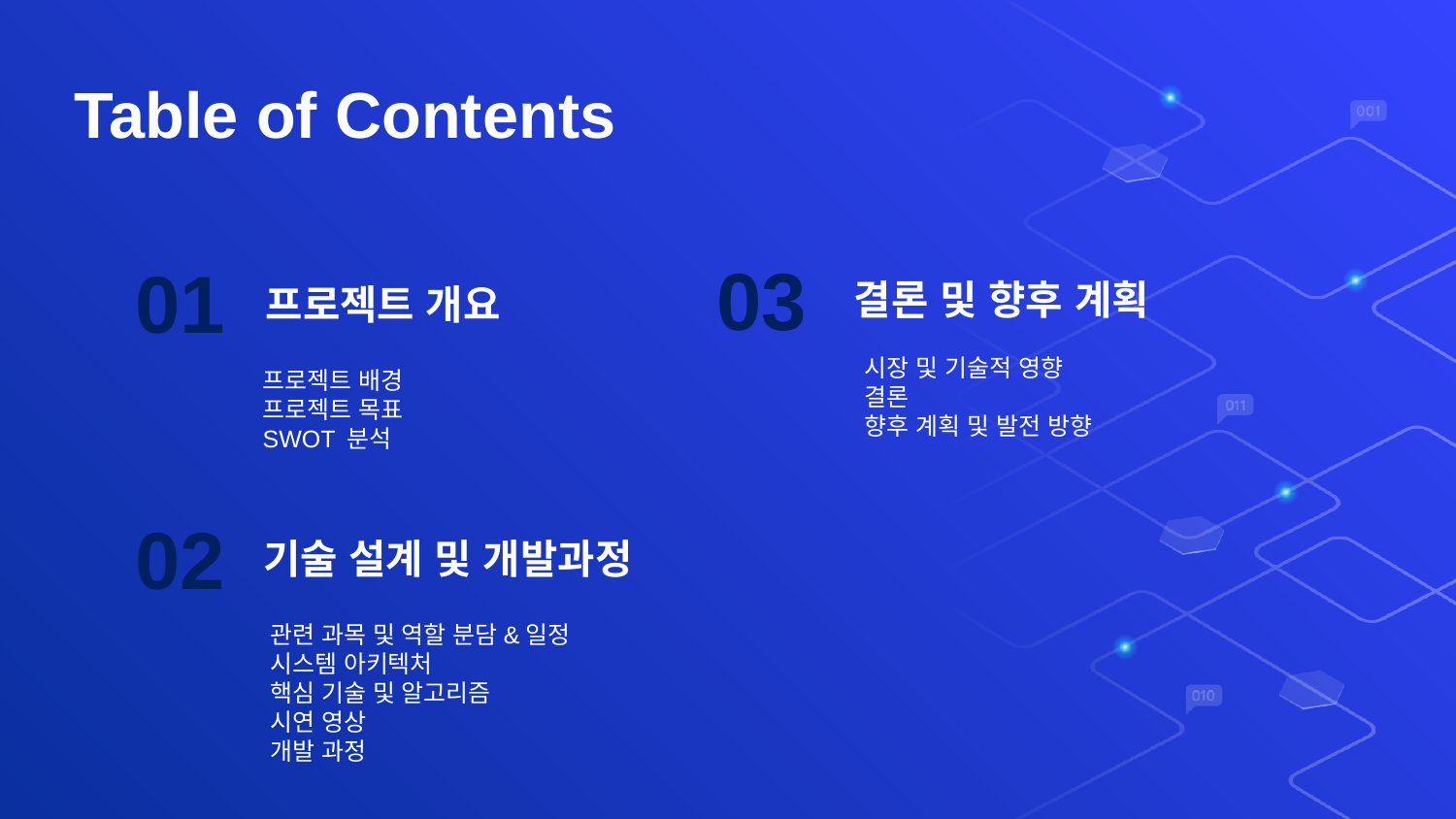

# Table of Contents
03
01
프로젝트 개요
프로젝트 배경
프로젝트 목표
SWOT 분석
결론 및 향후 계획
시장 및 기술적 영향
결론
향후 계획 및 발전 방향
02
기술 설계 및 개발과정
관련 과목 및 역할 분담&일정
시스템 아키텍처
핵심 기술 및 알고리즘
시연 영상
개발 과정